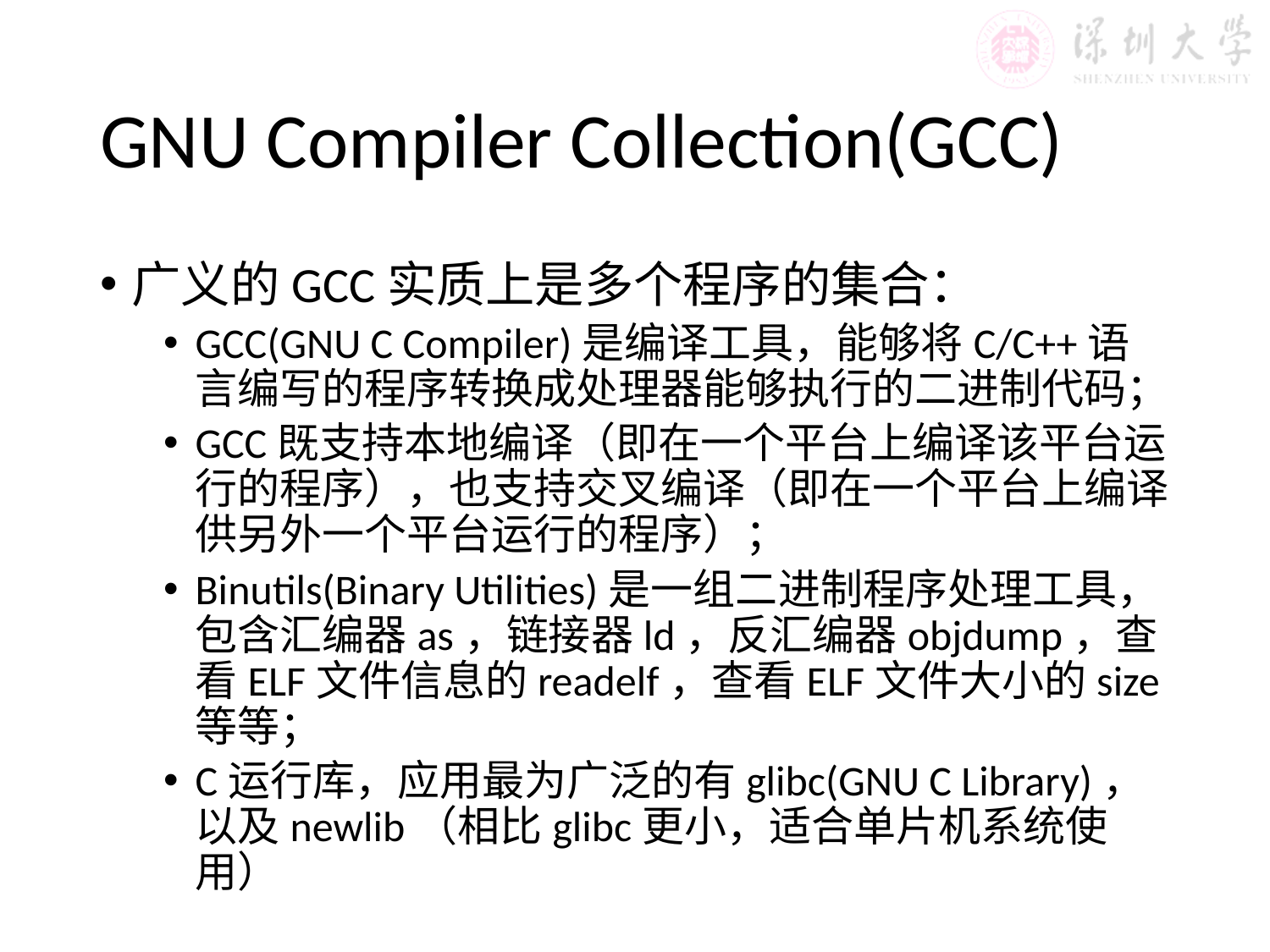

# GNU Compiler Collection(GCC)
广义的GCC实质上是多个程序的集合：
GCC(GNU C Compiler)是编译工具，能够将C/C++语言编写的程序转换成处理器能够执行的二进制代码；
GCC既支持本地编译（即在一个平台上编译该平台运行的程序），也支持交叉编译（即在一个平台上编译供另外一个平台运行的程序）；
Binutils(Binary Utilities)是一组二进制程序处理工具，包含汇编器as，链接器ld，反汇编器objdump，查看ELF文件信息的readelf，查看ELF文件大小的size等等；
C运行库，应用最为广泛的有glibc(GNU C Library)，以及newlib（相比glibc更小，适合单片机系统使用）